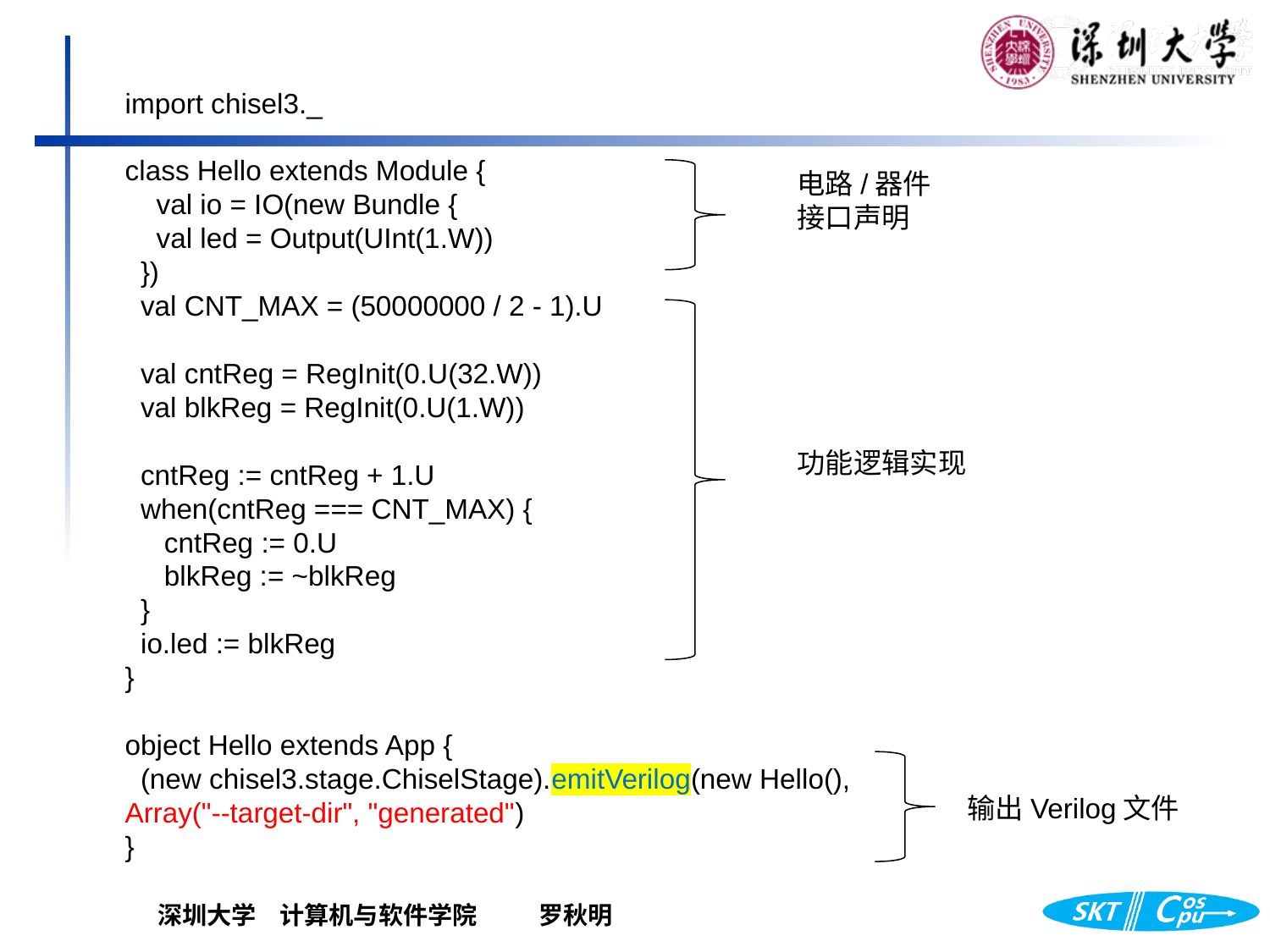

import chisel3._

class Hello extends Module {
    val io = IO(new Bundle {
    val led = Output(UInt(1.W))
  })
  val CNT_MAX = (50000000 / 2 - 1).U

  val cntReg = RegInit(0.U(32.W))
  val blkReg = RegInit(0.U(1.W))

  cntReg := cntReg + 1.U
  when(cntReg === CNT_MAX) {
     cntReg := 0.U
     blkReg := ~blkReg
  }
  io.led := blkReg
}

object Hello extends App {
  (new chisel3.stage.ChiselStage).emitVerilog(new Hello(), 	Array("--target-dir", "generated")
}

电路/器件
接口声明

功能逻辑实现

输出Verilog文件